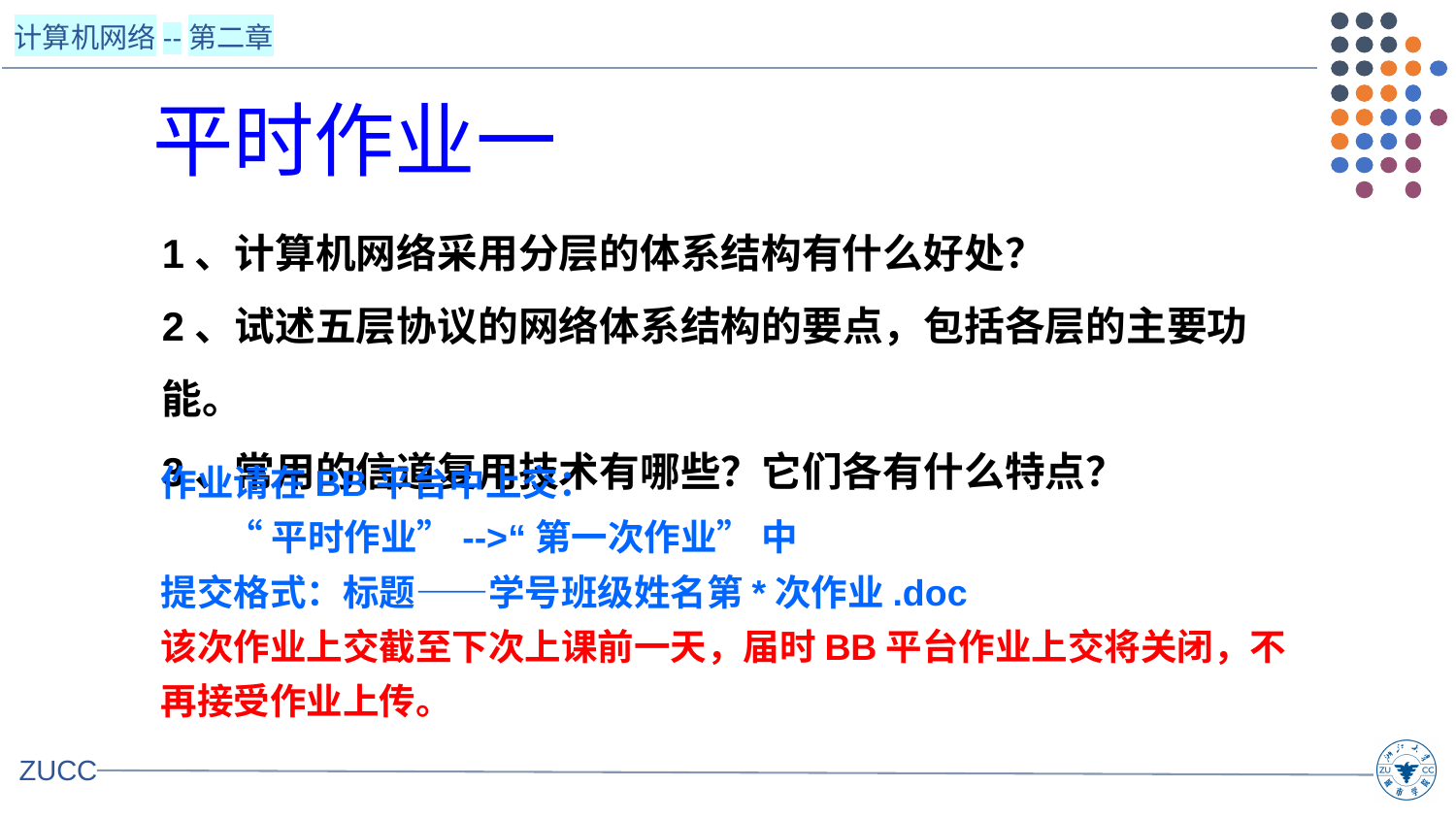

# 平时作业一
1、计算机网络采用分层的体系结构有什么好处？
2、试述五层协议的网络体系结构的要点，包括各层的主要功能。
3、常用的信道复用技术有哪些？它们各有什么特点？

作业请在BB平台中上交：
        “平时作业”-->“第一次作业” 中
提交格式：标题——学号班级姓名第*次作业.doc
该次作业上交截至下次上课前一天，届时BB平台作业上交将关闭，不再接受作业上传。